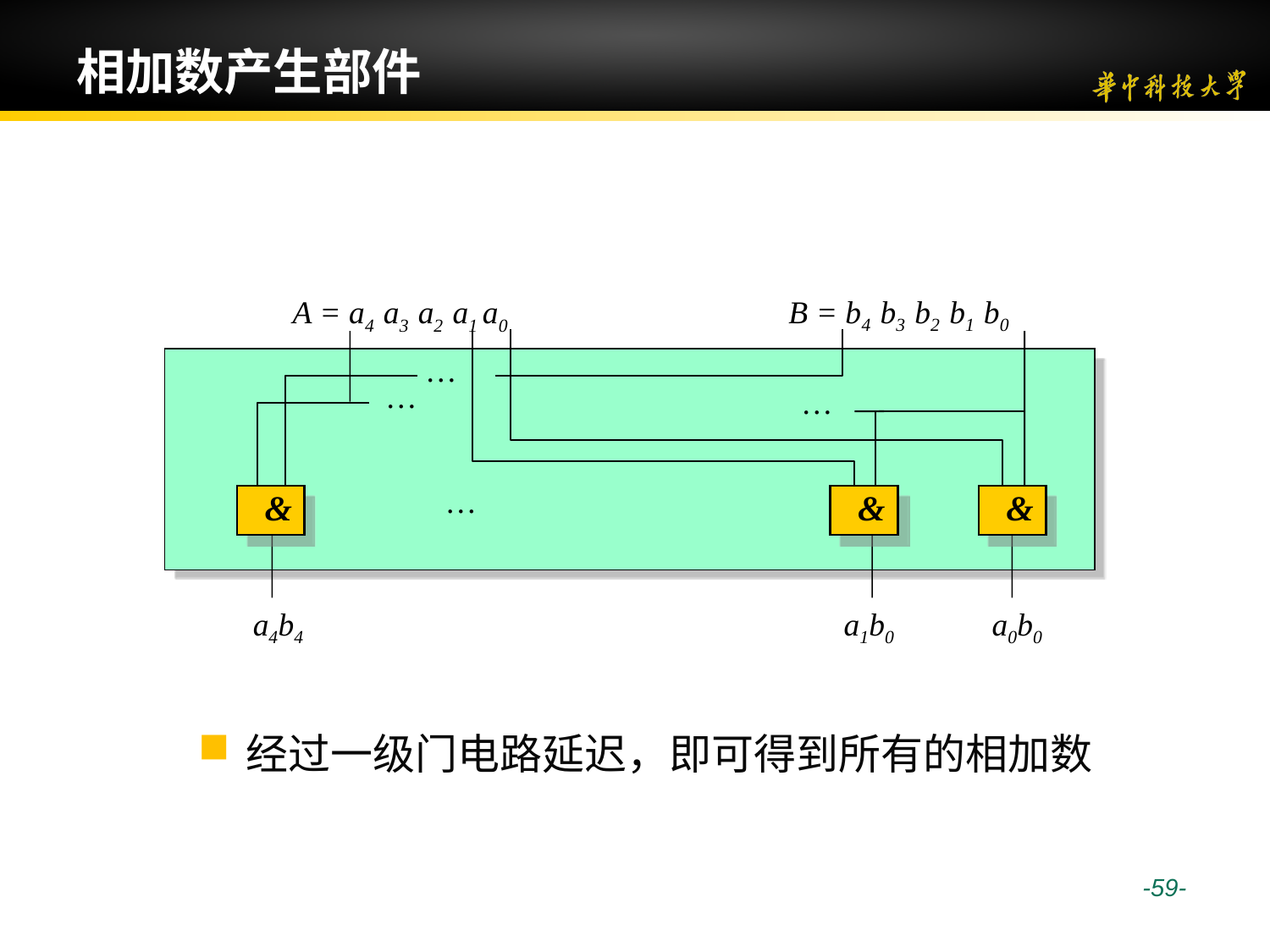

# 相加数产生部件
B = b4  b3  b2  b1  b0
 A = a4  a3  a2  a1 a0

…

…
…

&
&
&
…

a4b4
a1b0
a0b0
经过一级门电路延迟，即可得到所有的相加数

 -59-